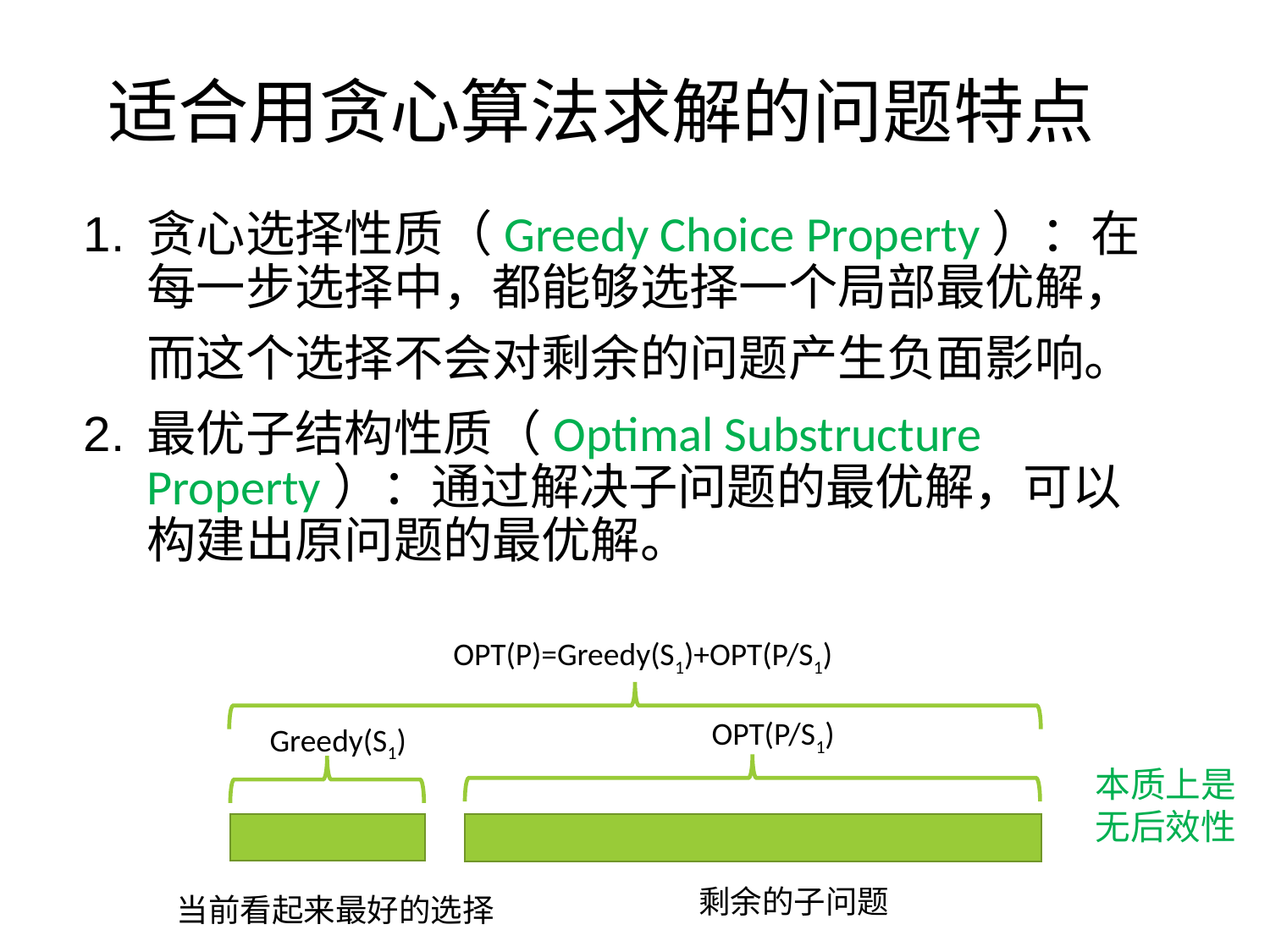

# 适合用贪心算法求解的问题特点
贪心选择性质（Greedy Choice Property）：在每一步选择中，都能够选择一个局部最优解，而这个选择不会对剩余的问题产生负面影响。
最优子结构性质（Optimal Substructure Property）：通过解决子问题的最优解，可以构建出原问题的最优解。

OPT(P)=Greedy(S1)+OPT(P/S1)

OPT(P/S1)
Greedy(S1)
本质上是无后效性

剩余的子问题
当前看起来最好的选择